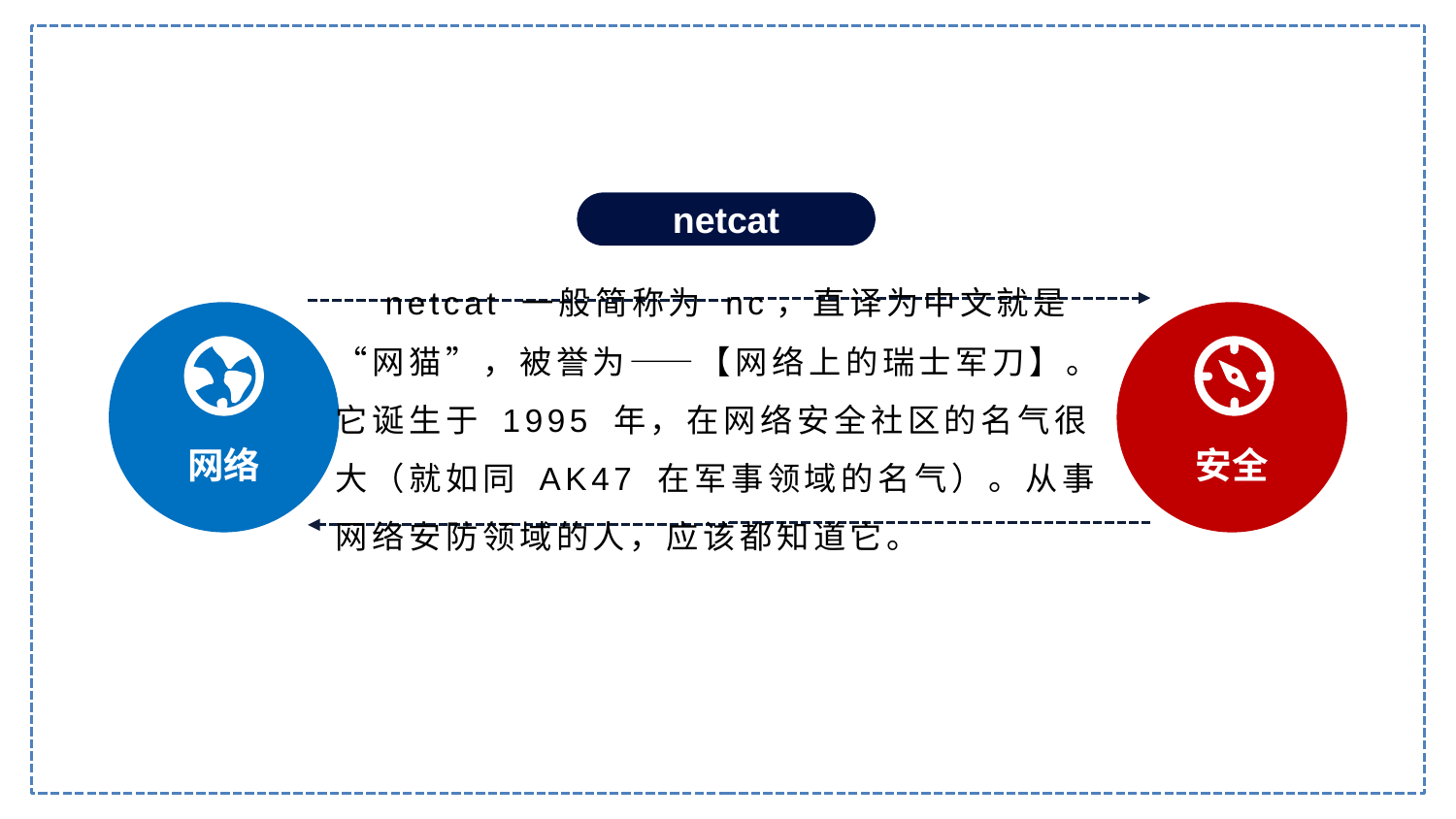

netcat

　netcat 一般简称为 nc，直译为中文就是 “网猫”，被誉为——【网络上的瑞士军刀】。
它诞生于 1995 年，在网络安全社区的名气很大（就如同 AK47 在军事领域的名气）。从事网络安防领域的人，应该都知道它。

网络
安全